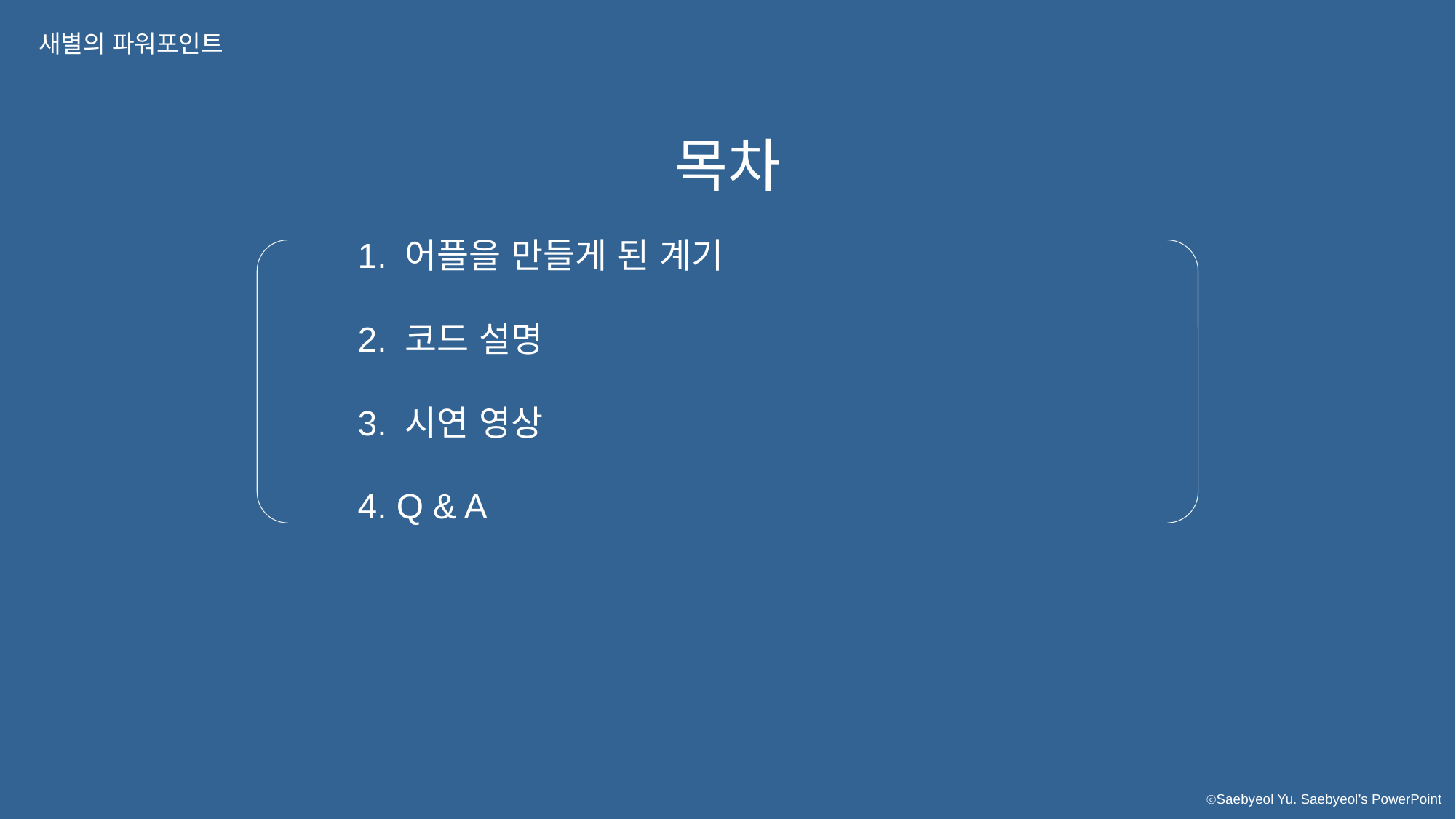

새별의 파워포인트
목차
1. 어플을 만들게 된 계기

2. 코드 설명

3. 시연 영상

4. Q & A